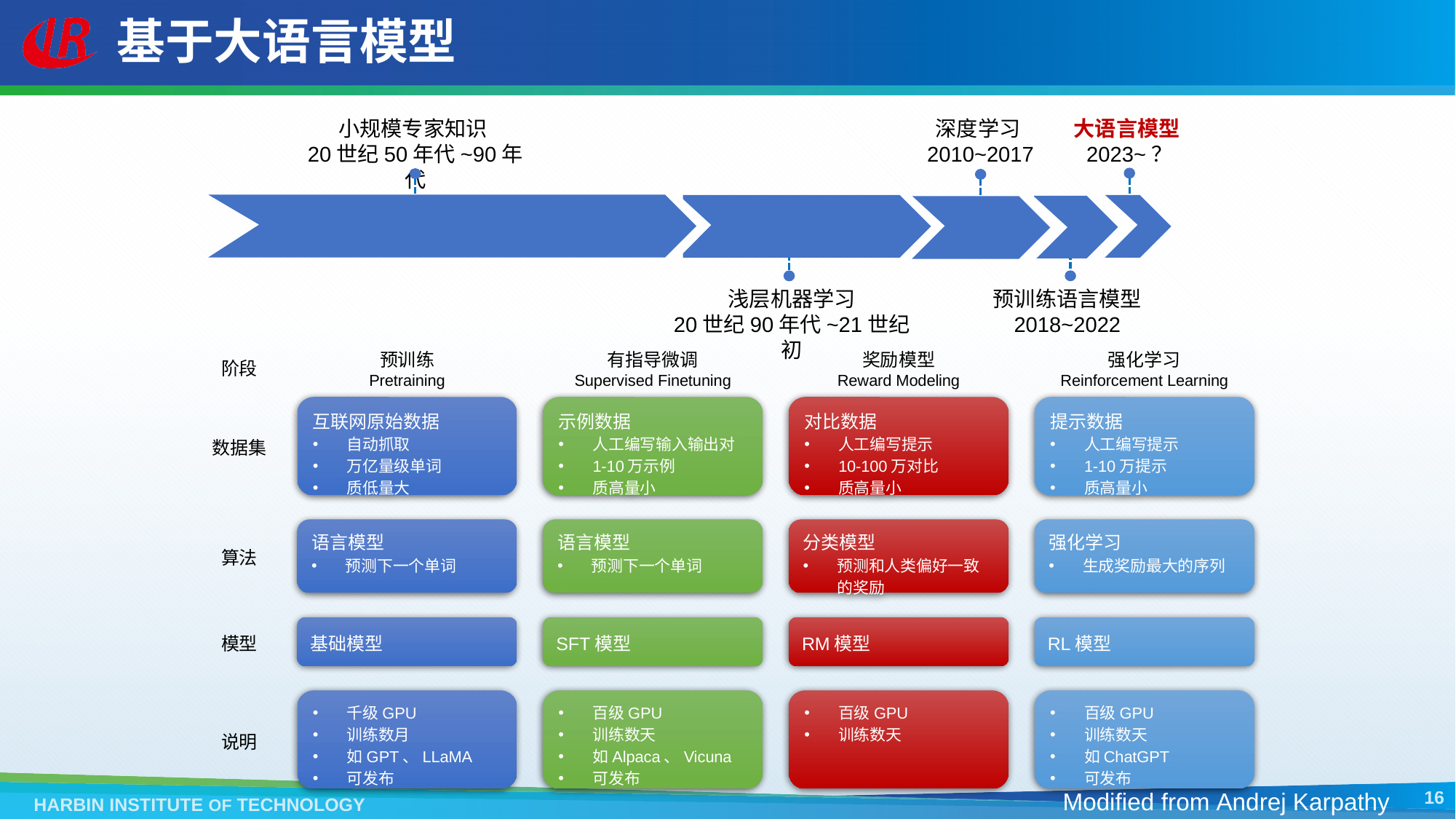

# 基于大语言模型
小规模专家知识
20世纪50年代~90年代
深度学习
2010~2017
大语言模型
2023~？

浅层机器学习
20世纪90年代~21世纪初
预训练语言模型
2018~2022
预训练
Pretraining
有指导微调
Supervised Finetuning
奖励模型
Reward Modeling
强化学习
Reinforcement Learning
阶段
互联网原始数据
自动抓取
万亿量级单词
质低量大
示例数据
人工编写输入输出对
1-10万示例
质高量小

对比数据
人工编写提示
10-100万对比
质高量小
提示数据
人工编写提示
1-10万提示
质高量小
数据集
语言模型
预测下一个单词
语言模型
预测下一个单词
分类模型
预测和人类偏好一致的奖励
强化学习
生成奖励最大的序列
算法
基础模型
SFT模型
RM模型
RL模型
模型
千级GPU
训练数月
如GPT、LLaMA
可发布
百级GPU
训练数天
如Alpaca、Vicuna
可发布
百级GPU
训练数天
百级GPU
训练数天
如ChatGPT
可发布
说明
16
Modified from Andrej Karpathy
HARBIN INSTITUTE OF TECHNOLOGY